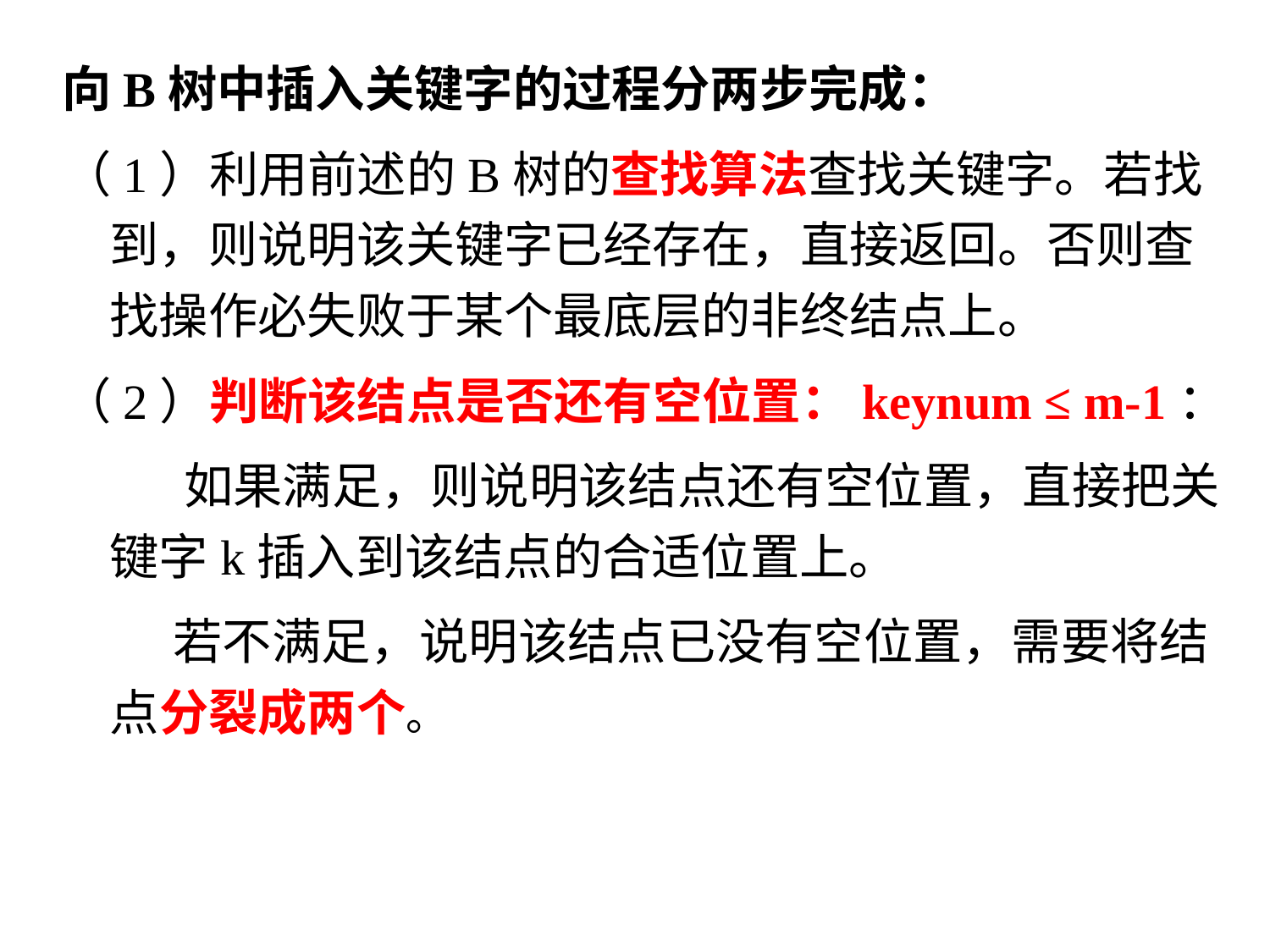

向B树中插入关键字的过程分两步完成：
（1）利用前述的B树的查找算法查找关键字。若找到，则说明该关键字已经存在，直接返回。否则查找操作必失败于某个最底层的非终结点上。
（2）判断该结点是否还有空位置：keynum ≤ m-1：
          如果满足，则说明该结点还有空位置，直接把关键字k插入到该结点的合适位置上。
         若不满足，说明该结点已没有空位置，需要将结点分裂成两个。